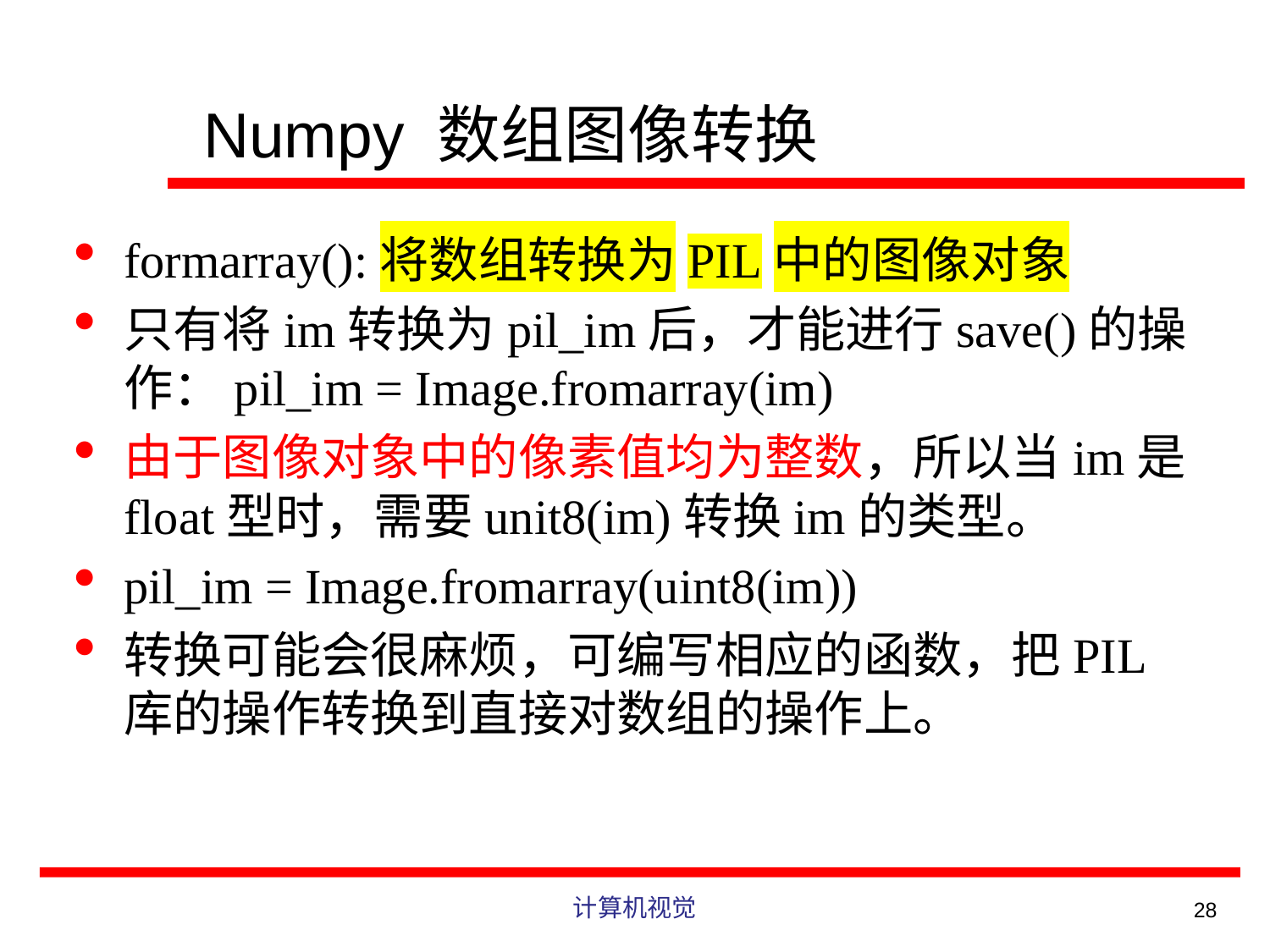

# Numpy 数组图像转换
formarray():将数组转换为PIL中的图像对象
只有将im转换为pil_im后，才能进行save()的操作：pil_im = Image.fromarray(im)
由于图像对象中的像素值均为整数，所以当im是float型时，需要unit8(im)转换im的类型。
pil_im = Image.fromarray(uint8(im))
转换可能会很麻烦，可编写相应的函数，把PIL库的操作转换到直接对数组的操作上。

计算机视觉
28